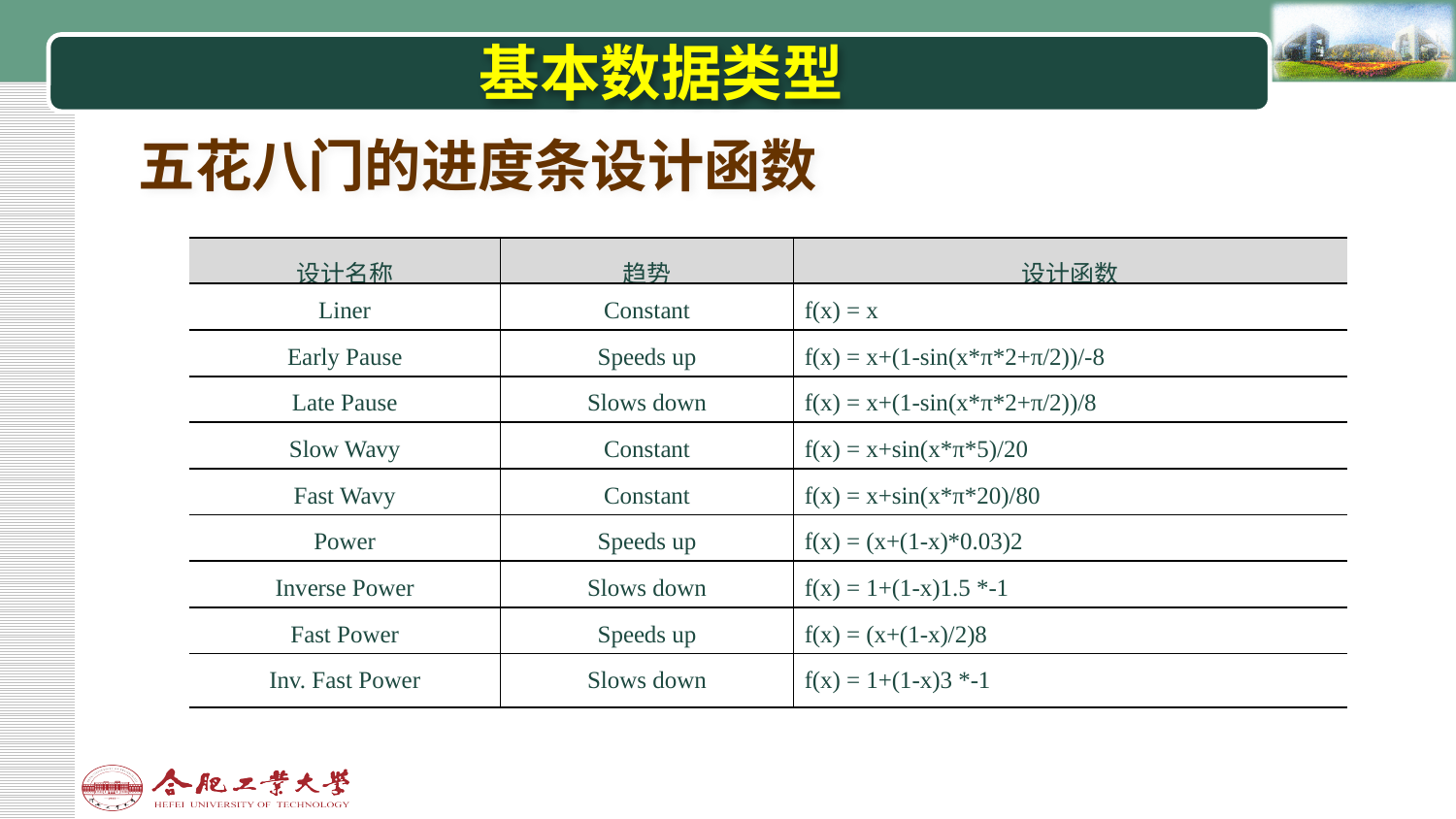

# 基本数据类型
五花八门的进度条设计函数
| 设计名称 | 趋势 | 设计函数 |
| --- | --- | --- |
| Liner | Constant | f(x) = x |
| Early Pause | Speeds up | f(x) = x+(1-sin(x\*π\*2+π/2))/-8 |
| Late Pause | Slows down | f(x) = x+(1-sin(x\*π\*2+π/2))/8 |
| Slow Wavy | Constant | f(x) = x+sin(x\*π\*5)/20 |
| Fast Wavy | Constant | f(x) = x+sin(x\*π\*20)/80 |
| Power | Speeds up | f(x) = (x+(1-x)\*0.03)2 |
| Inverse Power | Slows down | f(x) = 1+(1-x)1.5 \*-1 |
| Fast Power | Speeds up | f(x) = (x+(1-x)/2)8 |
| Inv. Fast Power | Slows down | f(x) = 1+(1-x)3 \*-1 |